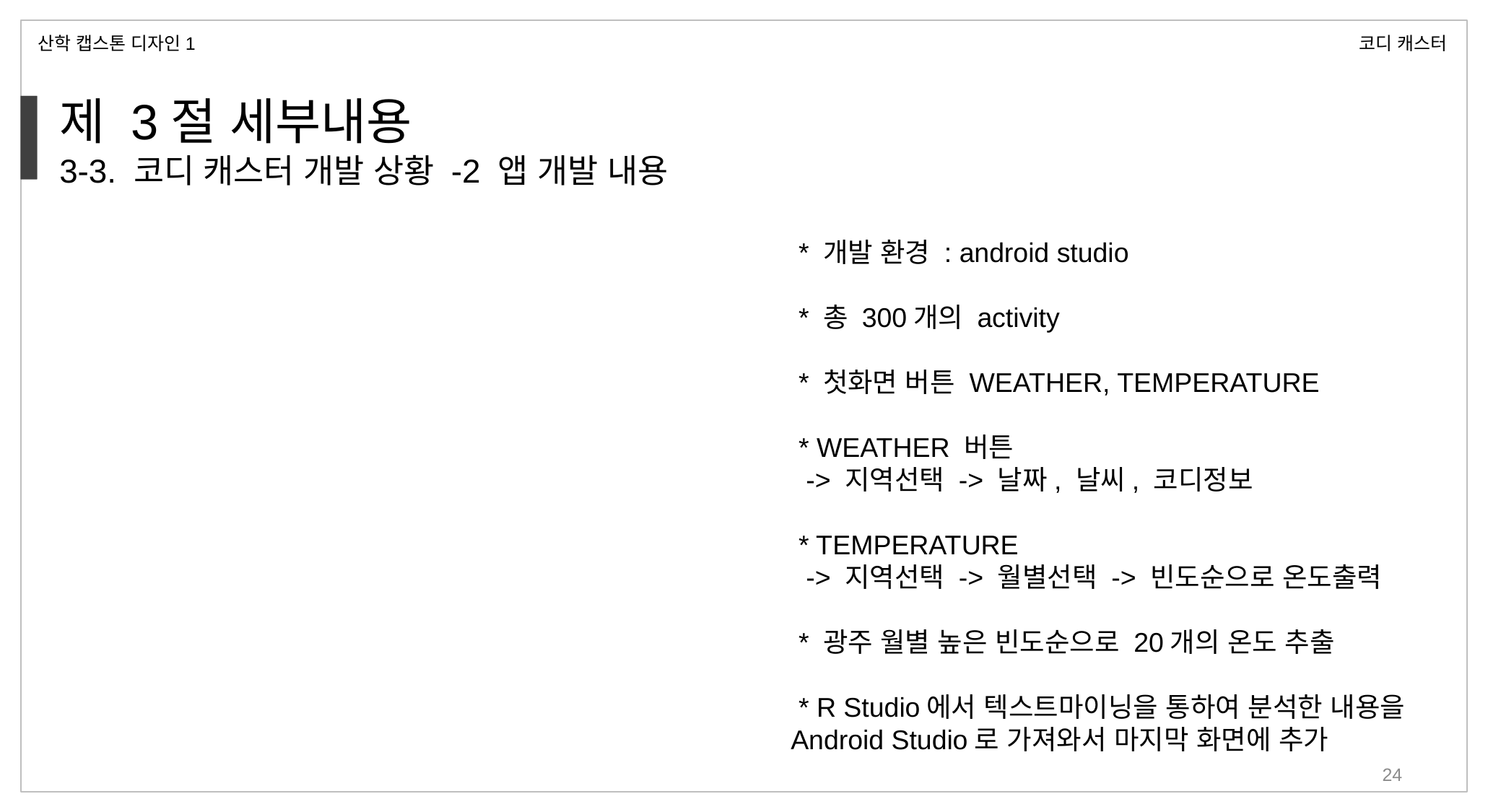

산학 캡스톤 디자인1
코디 캐스터
제 3절 세부내용
3-3. 코디 캐스터 개발 상황 -2 앱 개발 내용

 * 개발 환경 : android studio

 * 총 300개의 activity

 * 첫화면 버튼 WEATHER, TEMPERATURE

 * WEATHER 버튼
  -> 지역선택 -> 날짜, 날씨, 코디정보

 * TEMPERATURE
  -> 지역선택 -> 월별선택 -> 빈도순으로 온도출력

 * 광주 월별 높은 빈도순으로 20개의 온도 추출

 * R Studio에서 텍스트마이닝을 통하여 분석한 내용을   Android Studio로 가져와서 마지막 화면에 추가
24